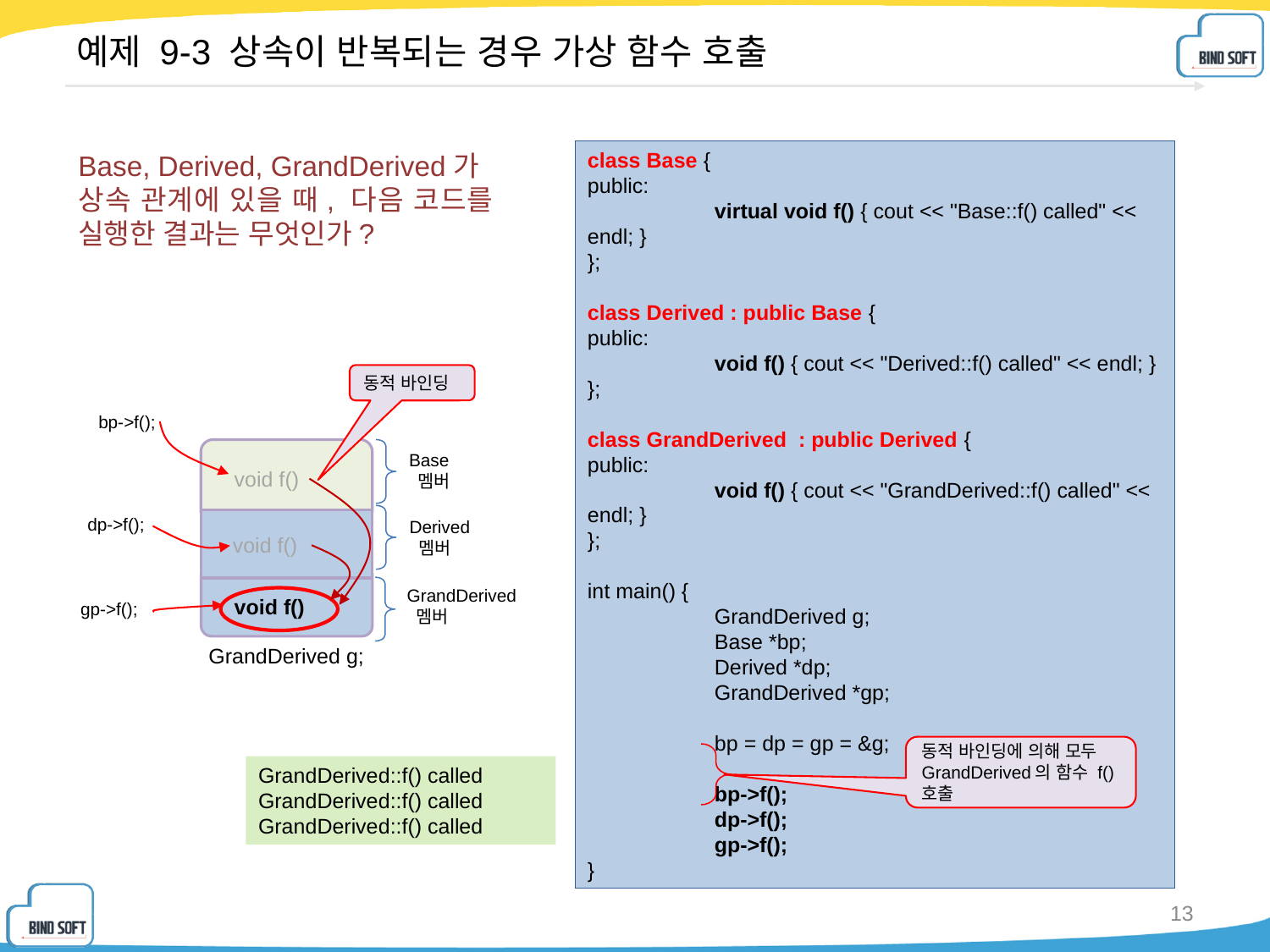

# 예제 9-3 상속이 반복되는 경우 가상 함수 호출
class Base {
public:
	virtual void f() { cout << "Base::f() called" << endl; }
};

class Derived : public Base {
public:
	void f() { cout << "Derived::f() called" << endl; }
};

class GrandDerived  : public Derived {
public:
	void f() { cout << "GrandDerived::f() called" << endl; }
};

int main() {
	GrandDerived g;
	Base *bp;
	Derived *dp;
	GrandDerived *gp;

	bp = dp = gp = &g;

	bp->f();
	dp->f();
	gp->f();
}
Base, Derived, GrandDerived가
상속 관계에 있을 때, 다음 코드를 실행한 결과는 무엇인가?
동적 바인딩
bp->f();

Base
 멤버
void f()

dp->f();

Derived
 멤버

void draw()
void f()

GrandDerived
 멤버

void f()
gp->f();

GrandDerived g;
동적 바인딩에 의해 모두 GrandDerived의 함수 f() 호출

GrandDerived::f() called
GrandDerived::f() called
GrandDerived::f() called
13